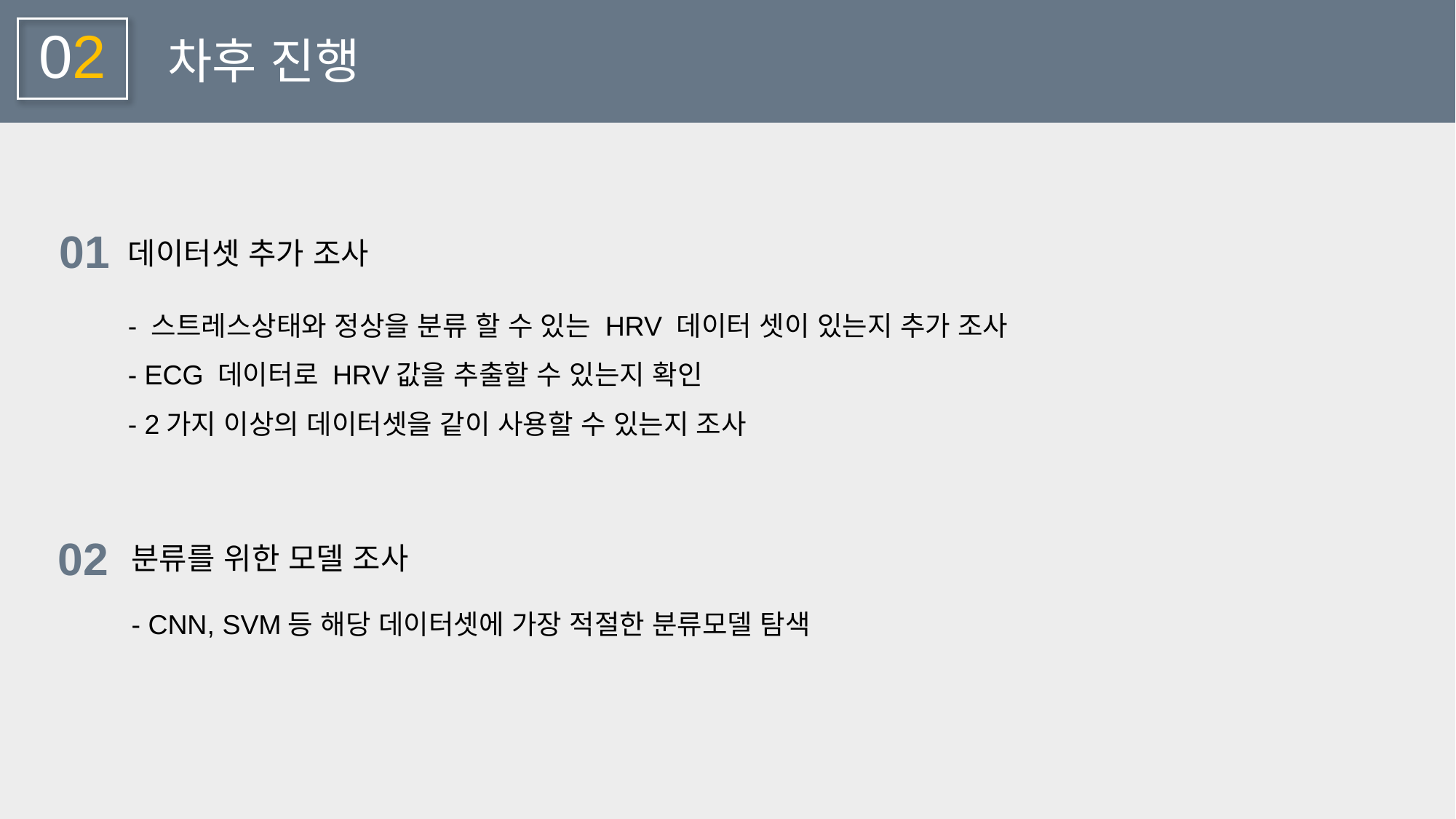

02

차후 진행
01
데이터셋 추가 조사
- 스트레스상태와 정상을 분류 할 수 있는 HRV 데이터 셋이 있는지 추가 조사
- ECG 데이터로 HRV값을 추출할 수 있는지 확인
- 2가지 이상의 데이터셋을 같이 사용할 수 있는지 조사
02
분류를 위한 모델 조사
- CNN, SVM등 해당 데이터셋에 가장 적절한 분류모델 탐색